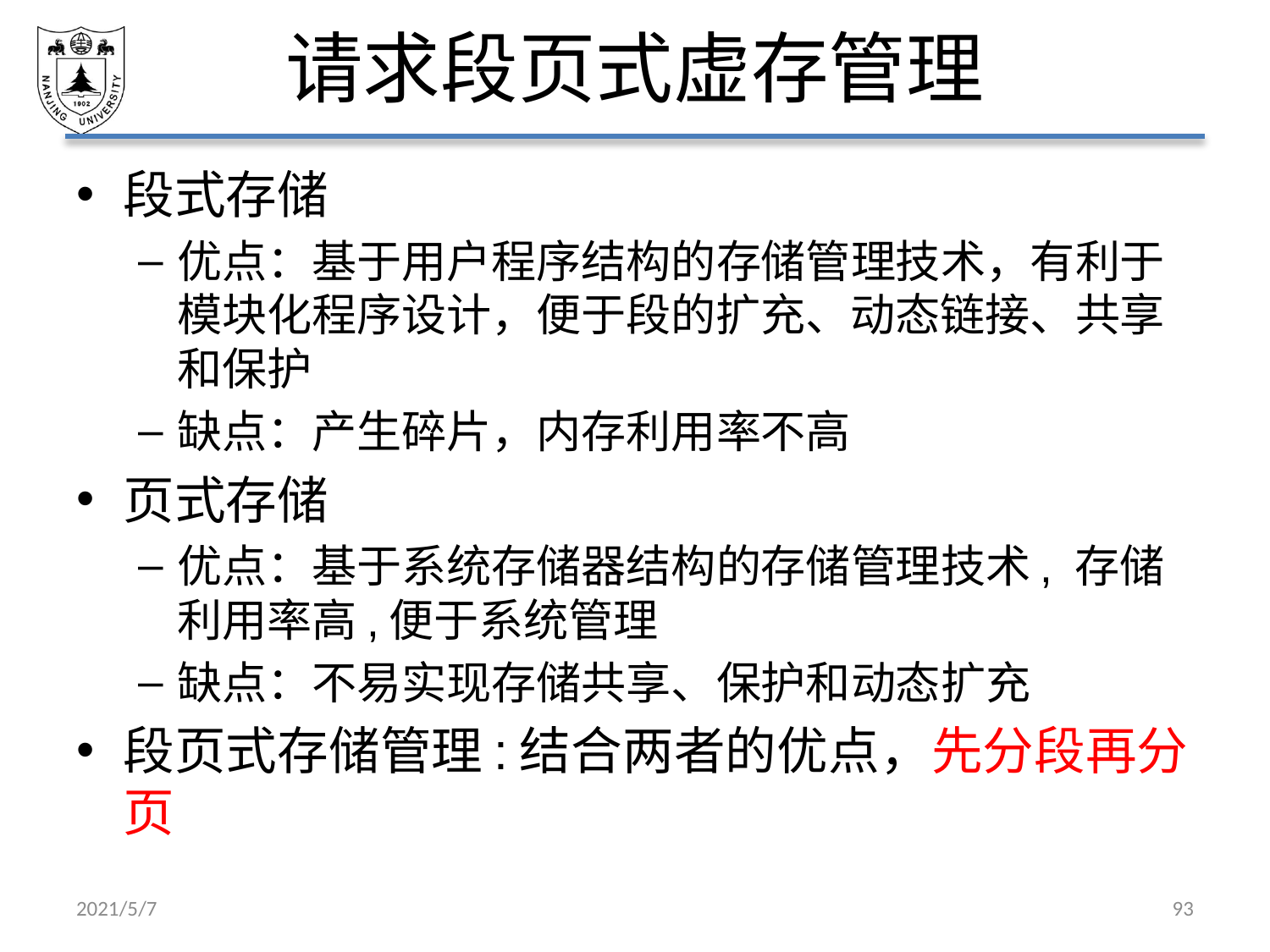

# 请求段页式虚存管理
段式存储
优点：基于用户程序结构的存储管理技术，有利于模块化程序设计，便于段的扩充、动态链接、共享和保护
缺点：产生碎片，内存利用率不高
页式存储
优点：基于系统存储器结构的存储管理技术, 存储利用率高,便于系统管理
缺点：不易实现存储共享、保护和动态扩充
段页式存储管理:结合两者的优点，先分段再分页

2021/5/7
93